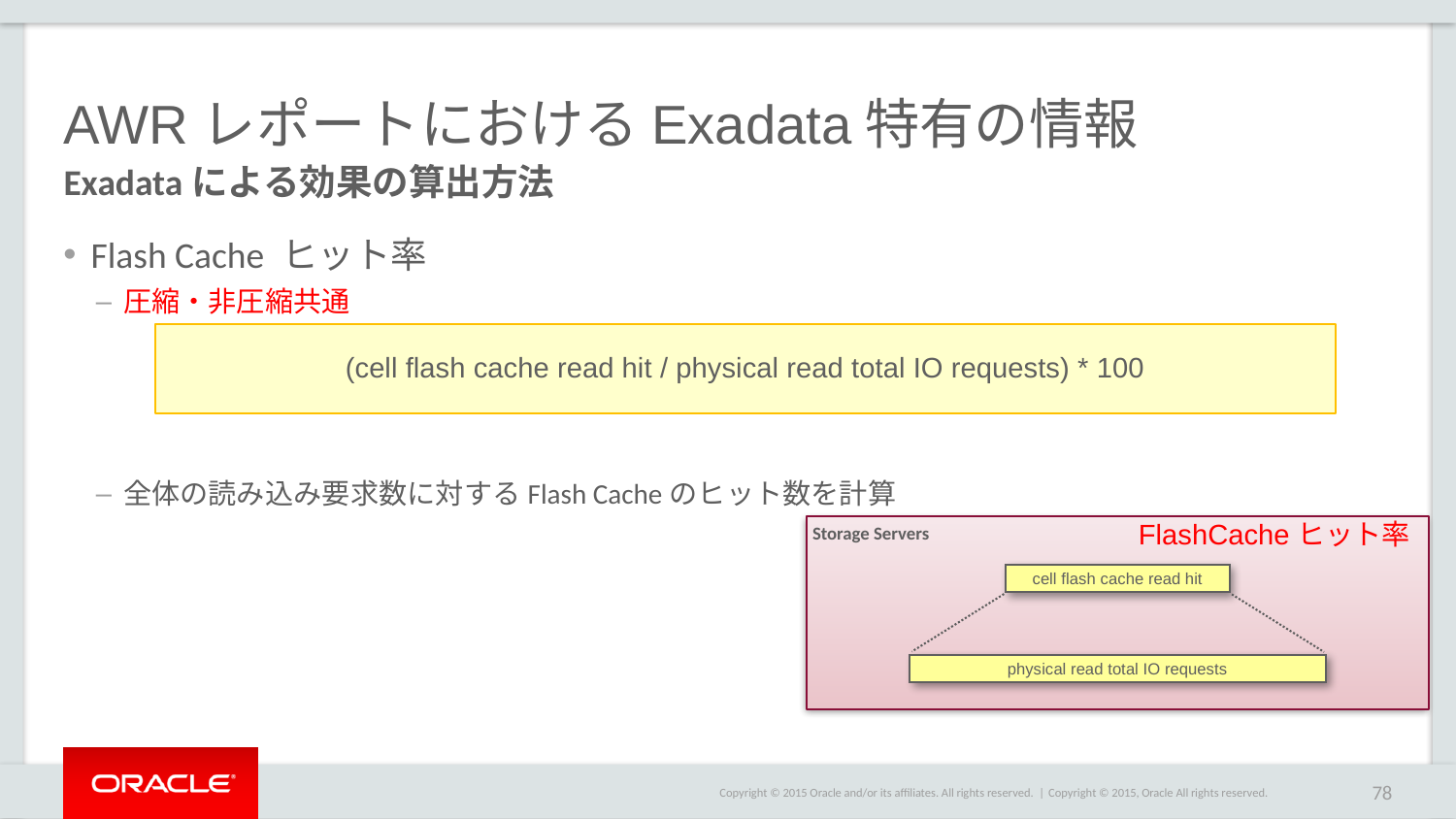

# AWRレポートにおけるExadata特有の情報
Exadataによる効果の算出方法
Flash Cache ヒット率
圧縮・非圧縮共通

全体の読み込み要求数に対するFlash Cacheのヒット数を計算

(cell flash cache read hit / physical read total IO requests) * 100
physical read total IO requests
cell flash cache read hit
FlashCacheヒット率
Storage Servers
Copyright © 2015, Oracle All rights reserved.
78